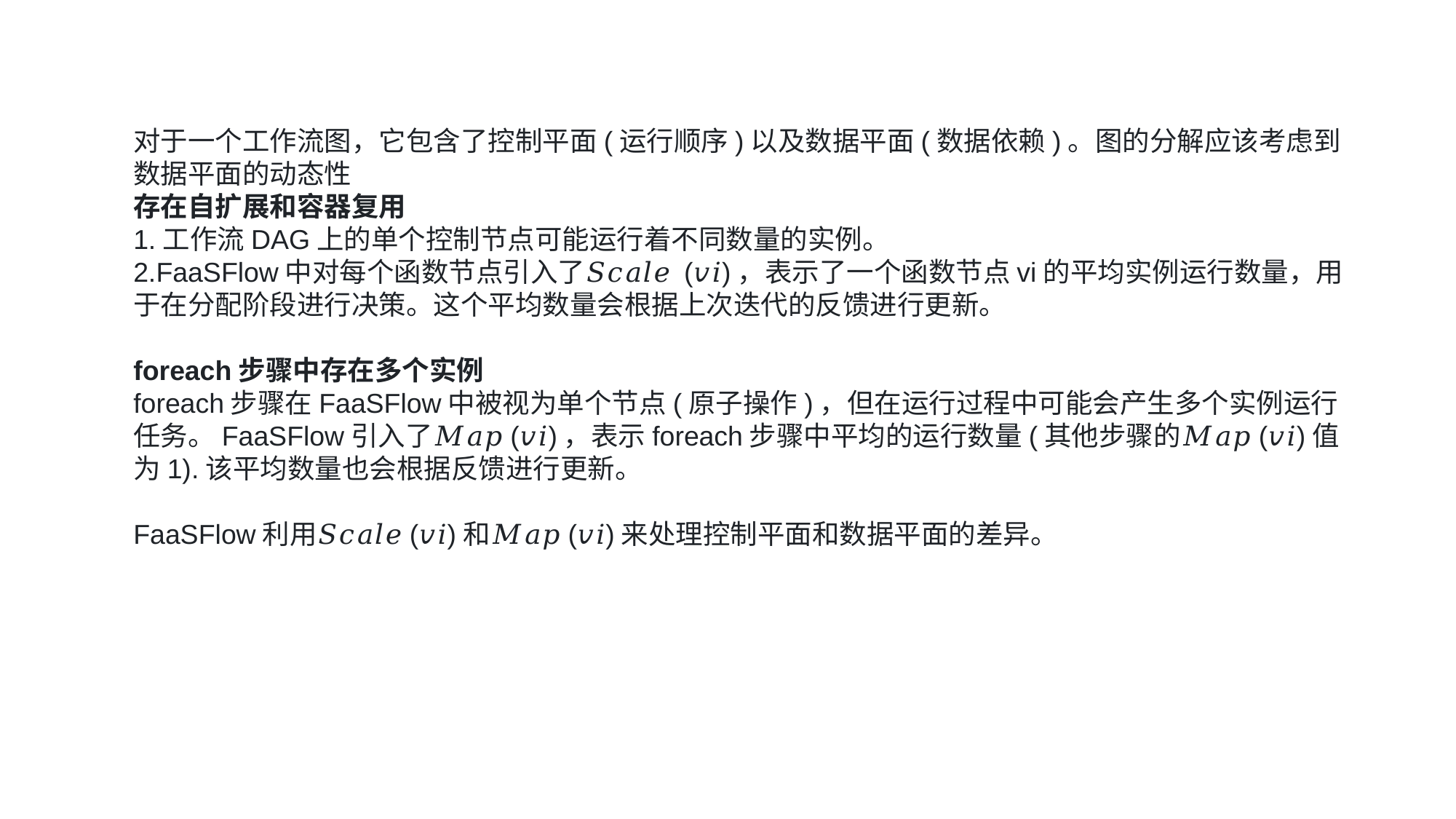

对于一个工作流图，它包含了控制平面(运行顺序)以及数据平面(数据依赖)。图的分解应该考虑到数据平面的动态性
存在自扩展和容器复用
1.工作流DAG上的单个控制节点可能运行着不同数量的实例。
2.FaaSFlow中对每个函数节点引入了𝑆𝑐𝑎𝑙𝑒 (𝑣𝑖)，表示了一个函数节点vi的平均实例运行数量，用于在分配阶段进行决策。这个平均数量会根据上次迭代的反馈进行更新。

foreach步骤中存在多个实例
foreach步骤在FaaSFlow中被视为单个节点(原子操作)，但在运行过程中可能会产生多个实例运行任务。FaaSFlow引入了𝑀𝑎𝑝(𝑣𝑖)，表示foreach步骤中平均的运行数量(其他步骤的𝑀𝑎𝑝(𝑣𝑖)值为1).该平均数量也会根据反馈进行更新。

FaaSFlow利用𝑆𝑐𝑎𝑙𝑒(𝑣𝑖)和𝑀𝑎𝑝(𝑣𝑖)来处理控制平面和数据平面的差异。